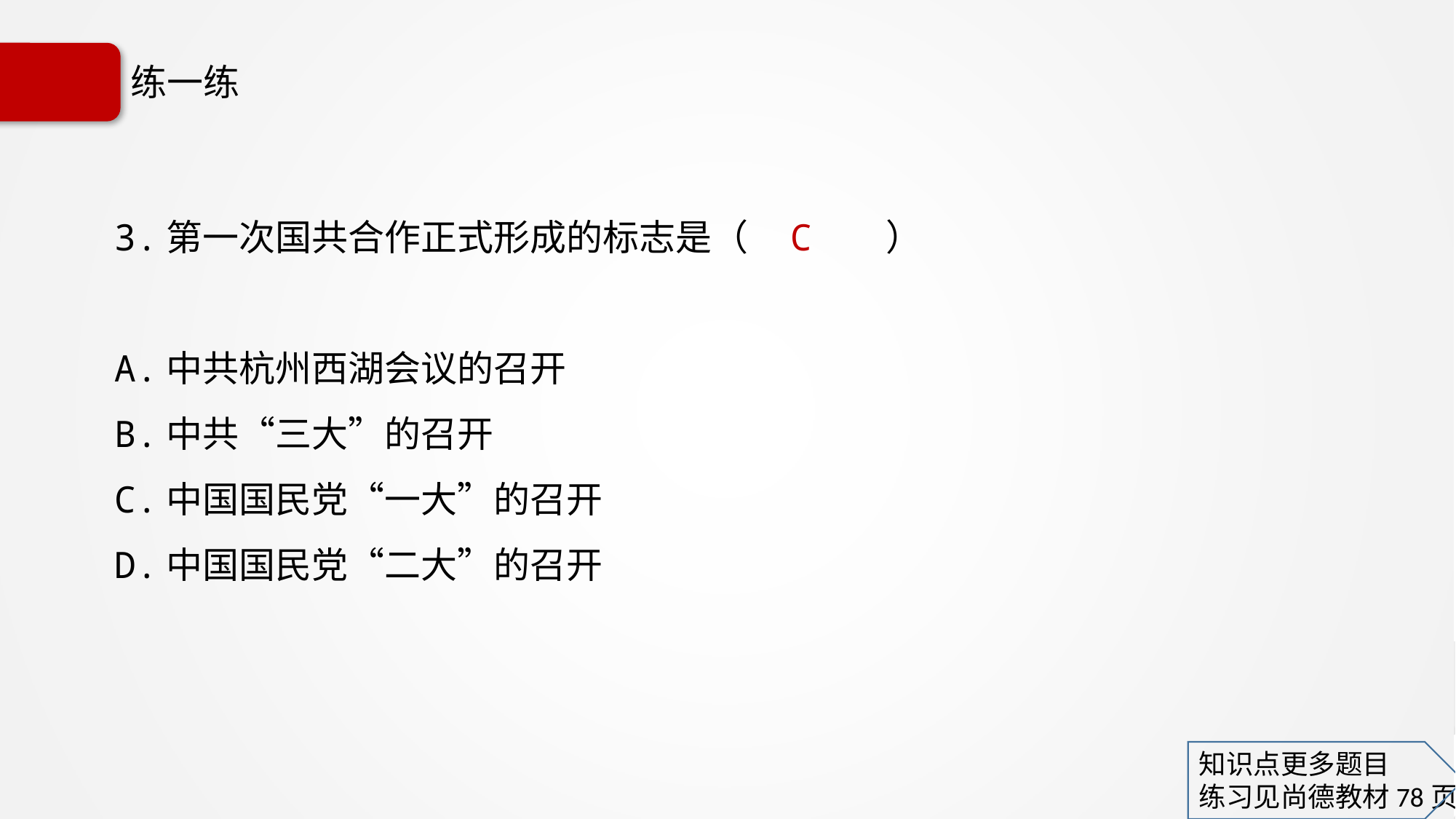

# 练一练
3.第一次国共合作正式形成的标志是（    C   ）

A.中共杭州西湖会议的召开
B.中共“三大”的召开
C.中国国民党“一大”的召开
D.中国国民党“二大”的召开

知识点更多题目
练习见尚德教材78页